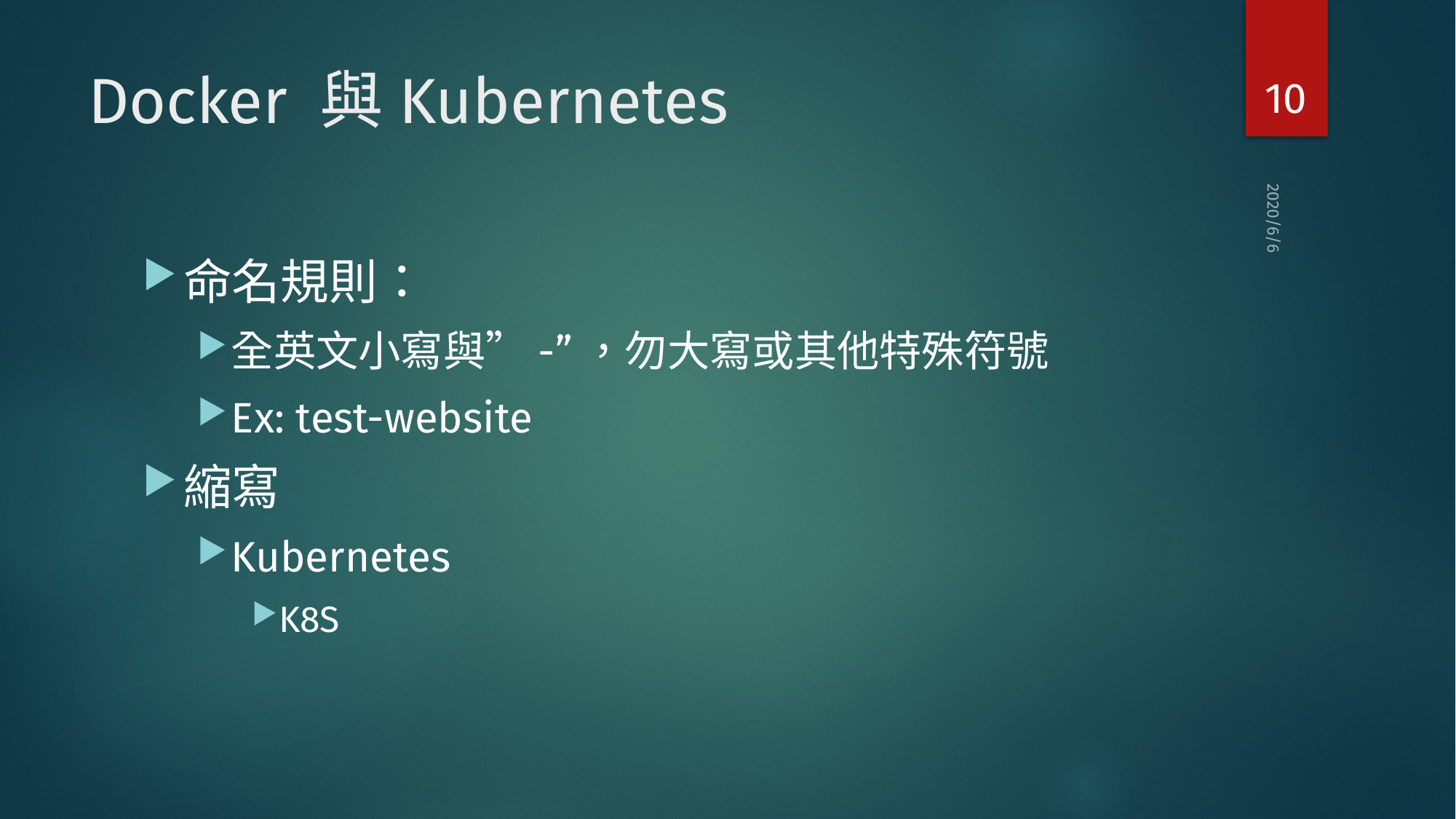

10
# Docker 與Kubernetes
2020/6/6
命名規則：
全英文小寫與”-”，勿大寫或其他特殊符號
Ex: test-website
縮寫
Kubernetes
K8S